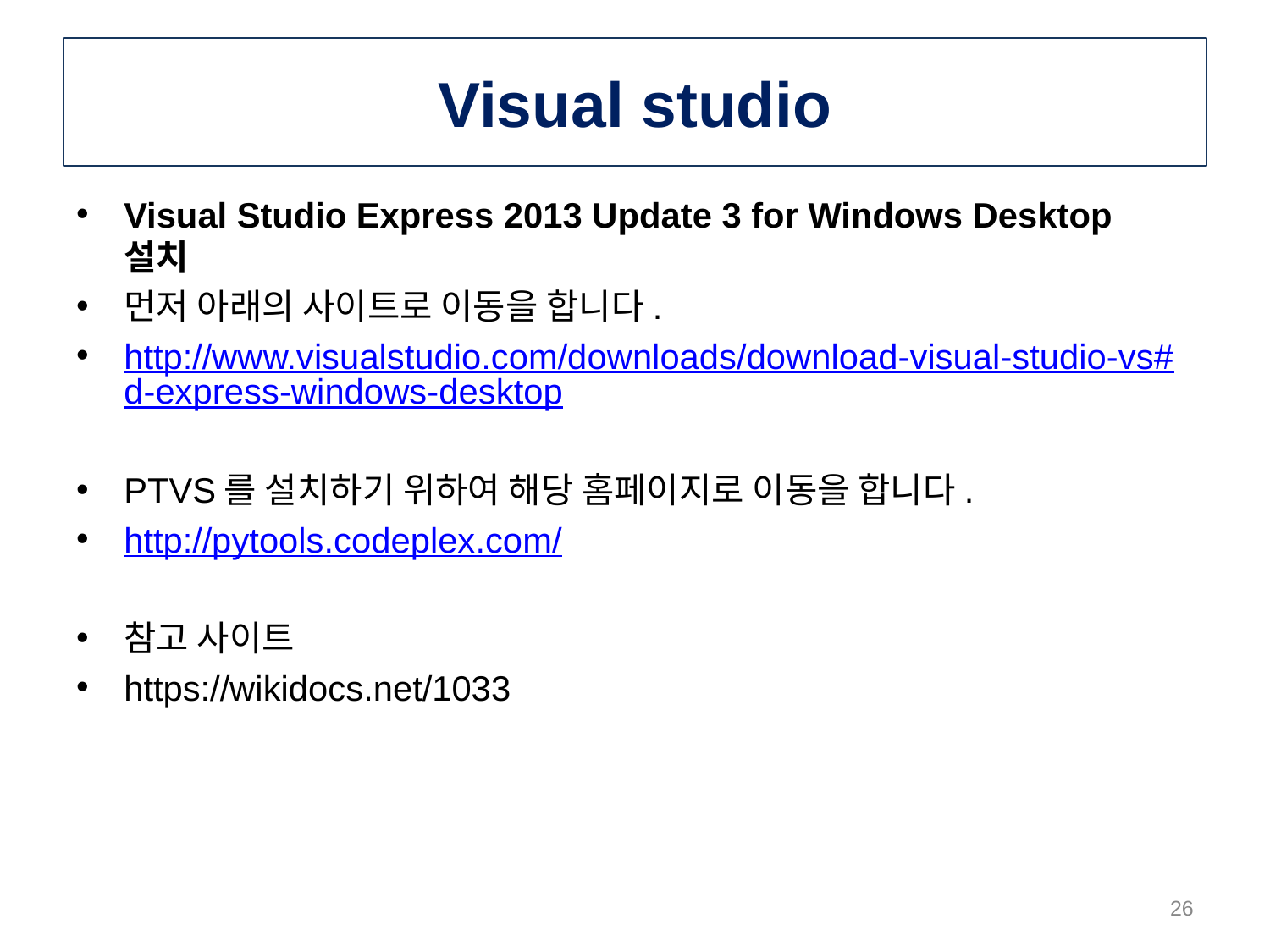

# Visual studio
Visual Studio Express 2013 Update 3 for Windows Desktop 설치
먼저 아래의 사이트로 이동을 합니다.
http://www.visualstudio.com/downloads/download-visual-studio-vs#d-express-windows-desktop

PTVS를 설치하기 위하여 해당 홈페이지로 이동을 합니다.
http://pytools.codeplex.com/

참고 사이트
https://wikidocs.net/1033
26